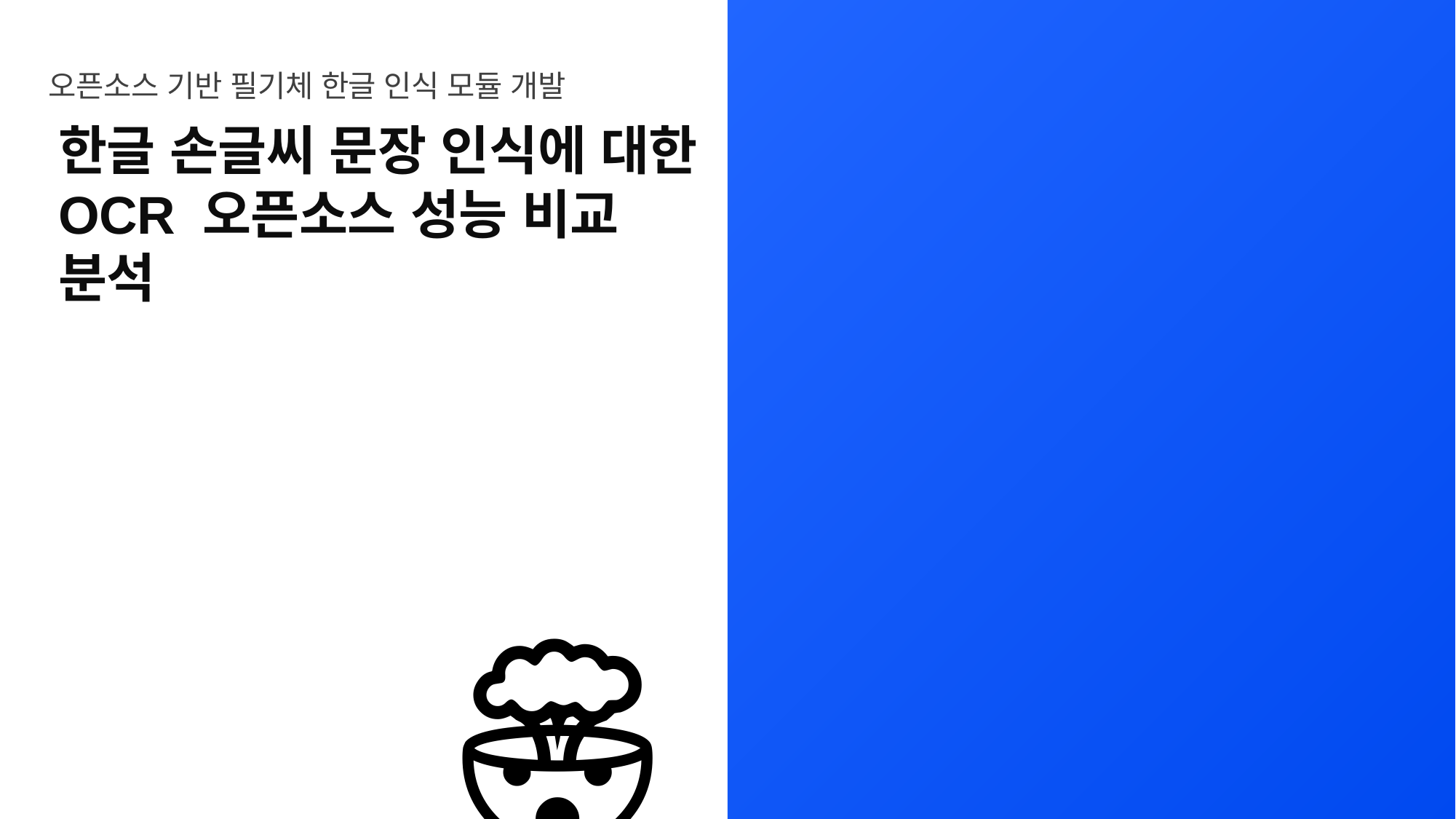

오픈소스 기반 필기체 한글 인식 모듈 개발
한글 손글씨 문장 인식에 대한
OCR 오픈소스 성능 비교 분석
02
🤯